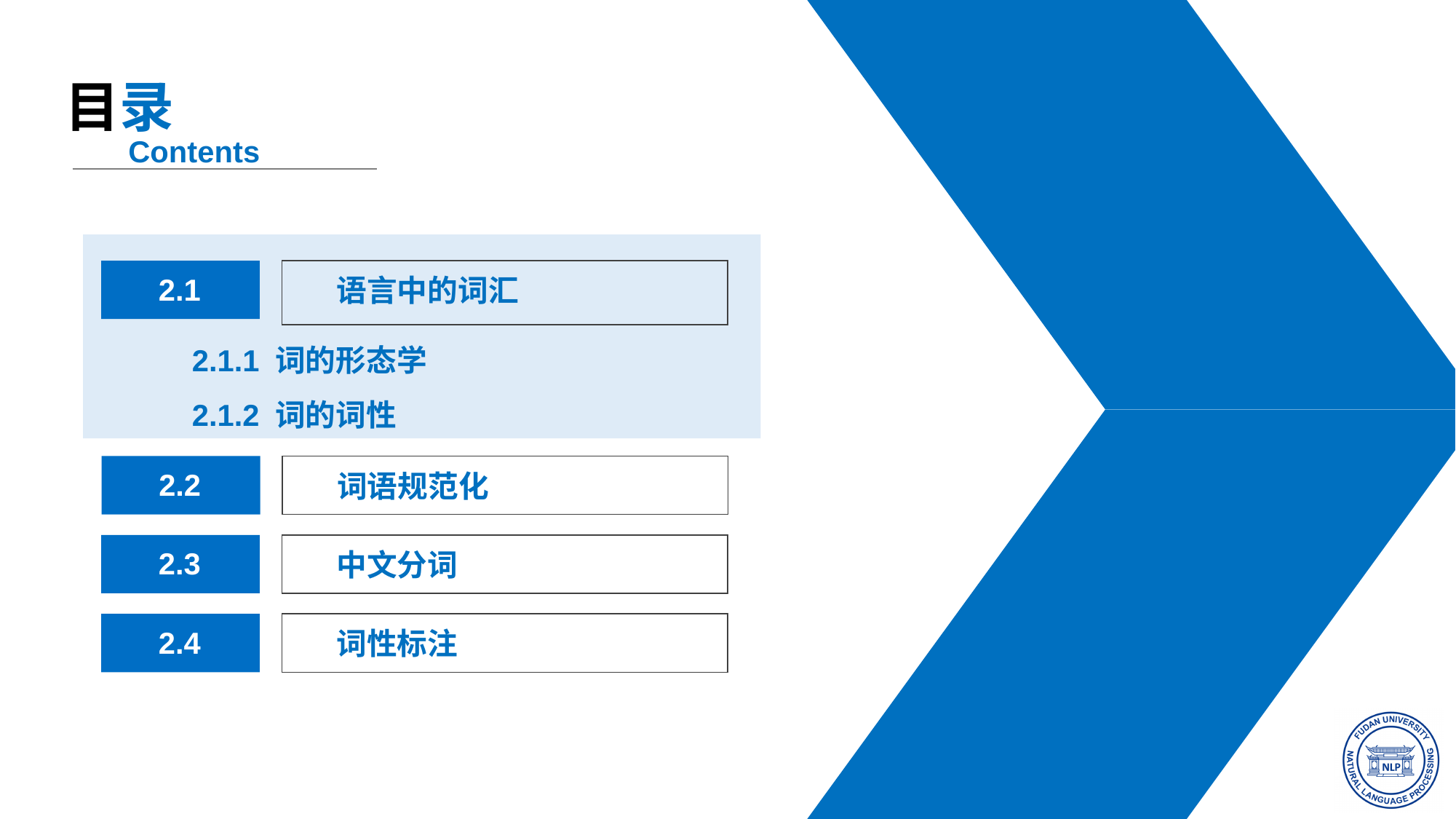

目录
Contents

语言中的词汇

2.1
2.1.1 词的形态学
2.1.2 词的词性

2.2

词语规范化

2.3

中文分词

2.4

词性标注
3